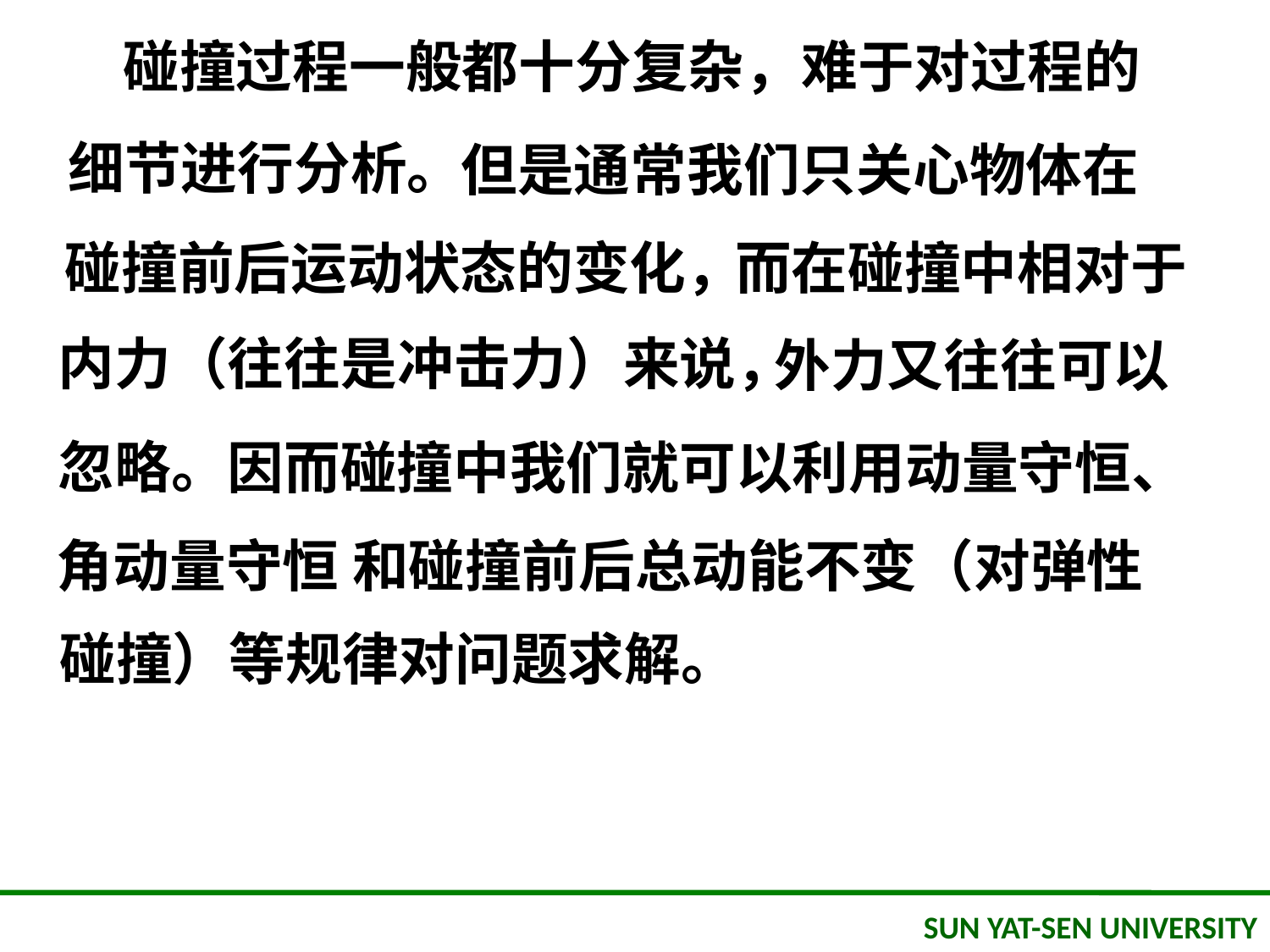

碰撞过程一般都十分复杂，难于对过程的
细节进行分析。
但是通常我们只关心物体在
而在碰撞中相对于
碰撞前后运动状态的变化，
内力（往往是冲击力）来说，
外力又往往可以
忽略。
因而碰撞中我们就可以利用动量守恒、
角动量守恒
和碰撞前后总动能不变（对弹性
碰撞）等规律对问题求解。